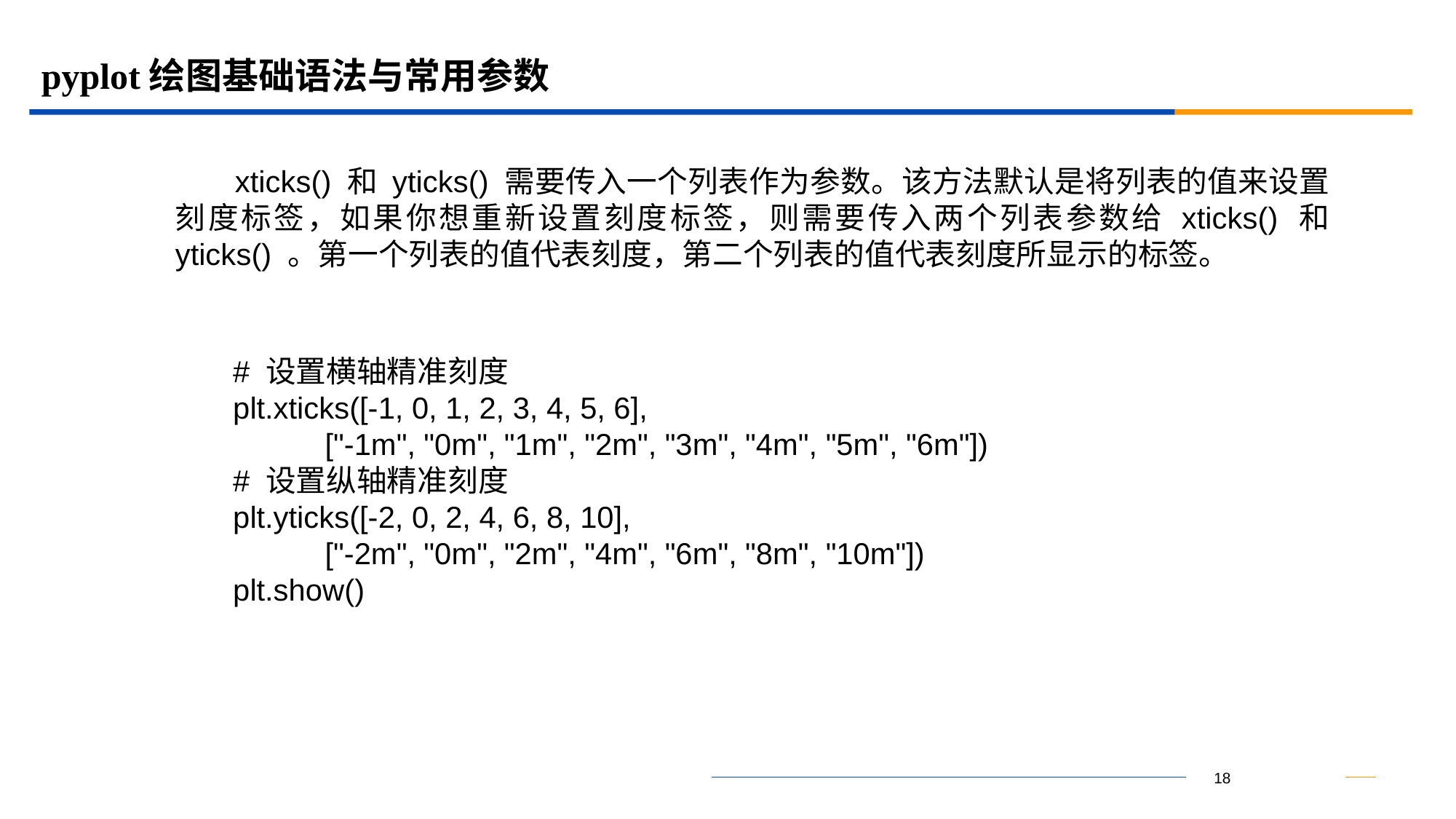

# pyplot绘图基础语法与常用参数
       xticks() 和 yticks() 需要传入一个列表作为参数。该方法默认是将列表的值来设置刻度标签，如果你想重新设置刻度标签，则需要传入两个列表参数给 xticks() 和 yticks() 。第一个列表的值代表刻度，第二个列表的值代表刻度所显示的标签。
# 设置横轴精准刻度
plt.xticks([-1, 0, 1, 2, 3, 4, 5, 6],
           ["-1m", "0m", "1m", "2m", "3m", "4m", "5m", "6m"])
# 设置纵轴精准刻度
plt.yticks([-2, 0, 2, 4, 6, 8, 10],
           ["-2m", "0m", "2m", "4m", "6m", "8m", "10m"])
plt.show()